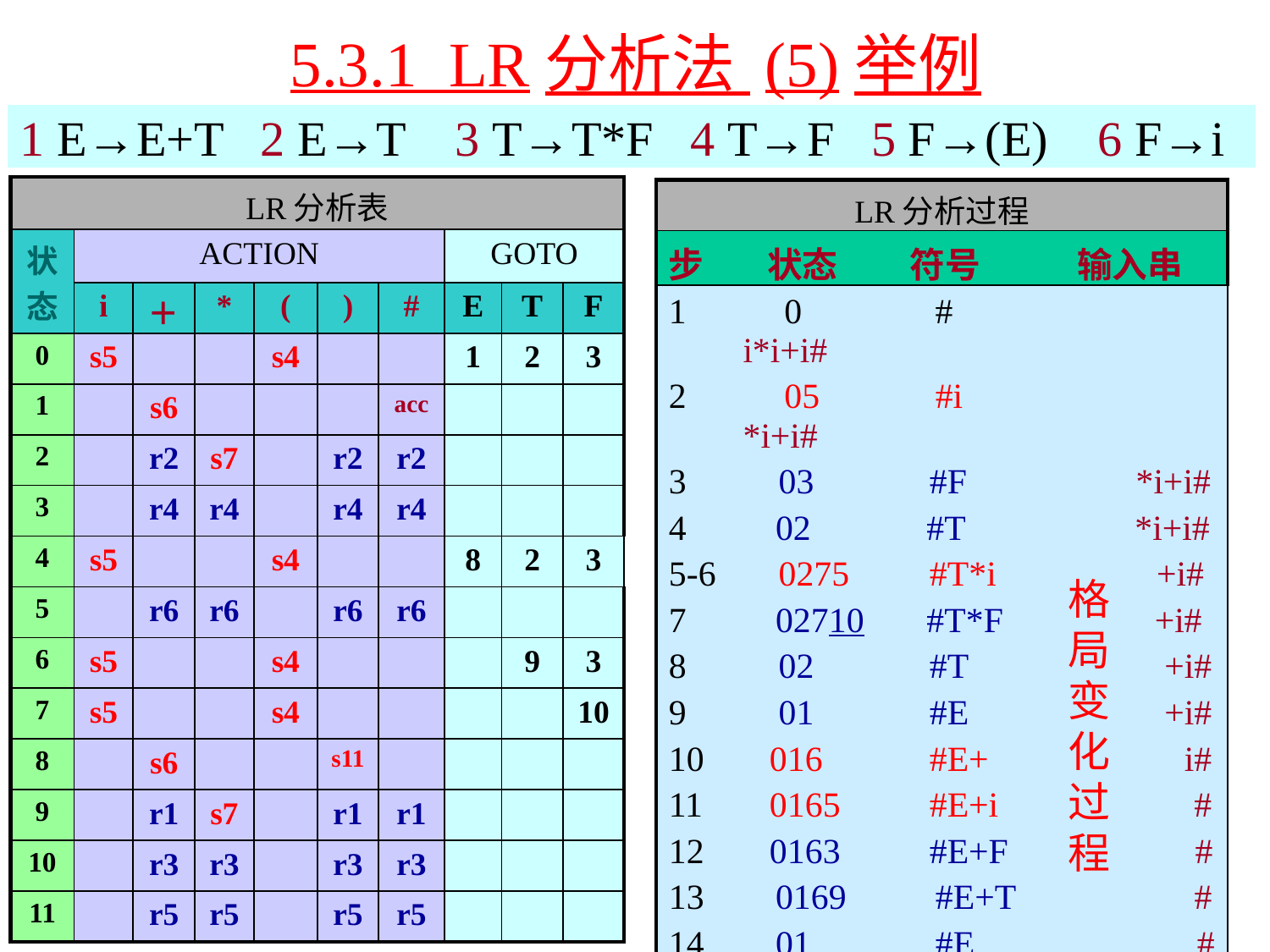

5.3.1  LR分析法 (5)举例
# 1 E→E+T   2 E→T    3 T→T*F   4 T→F   5 F→(E)    6 F→i
| LR分析表 |  |  |  |  |  |  |  |  |  |
| --- | --- | --- | --- | --- | --- | --- | --- | --- | --- |
| 状态 | ACTION |  |  |  |  |  | GOTO |  |  |
|  | i | ＋ | \* | ( | ) | # | E | T | F |
| 0 | s5 |  |  | s4 |  |  | 1 | 2 | 3 |
| 1 |  | s6 |  |  |  | acc |  |  |  |
| 2 |  | r2 | s7 |  | r2 | r2 |  |  |  |
| 3 |  | r4 | r4 |  | r4 | r4 |  |  |  |
| 4 | s5 |  |  | s4 |  |  | 8 | 2 | 3 |
| 5 |  | r6 | r6 |  | r6 | r6 |  |  |  |
| 6 | s5 |  |  | s4 |  |  |  | 9 | 3 |
| 7 | s5 |  |  | s4 |  |  |  |  | 10 |
| 8 |  | s6 |  |  | s11 |  |  |  |  |
| 9 |  | r1 | s7 |  | r1 | r1 |  |  |  |
| 10 |  | r3 | r3 |  | r3 | r3 |  |  |  |
| 11 |  | r5 | r5 |  | r5 | r5 |  |  |  |
| LR分析过程 |
| --- |
| 步 状态 符号 输入串 |
| 1 0 # i\*i+i# 2 05 #i \*i+i# 03 #F \*i+i# 4 02 #T \*i+i# 5-6 0275 #T\*i +i# 7 02710 #T\*F +i# 02 #T +i# 01 #E +i# 016 #E+ i# 0165 #E+i # 0163 #E+F # 13 0169 #E+T # 14 01 #E # |
格
局
变
化
过
程